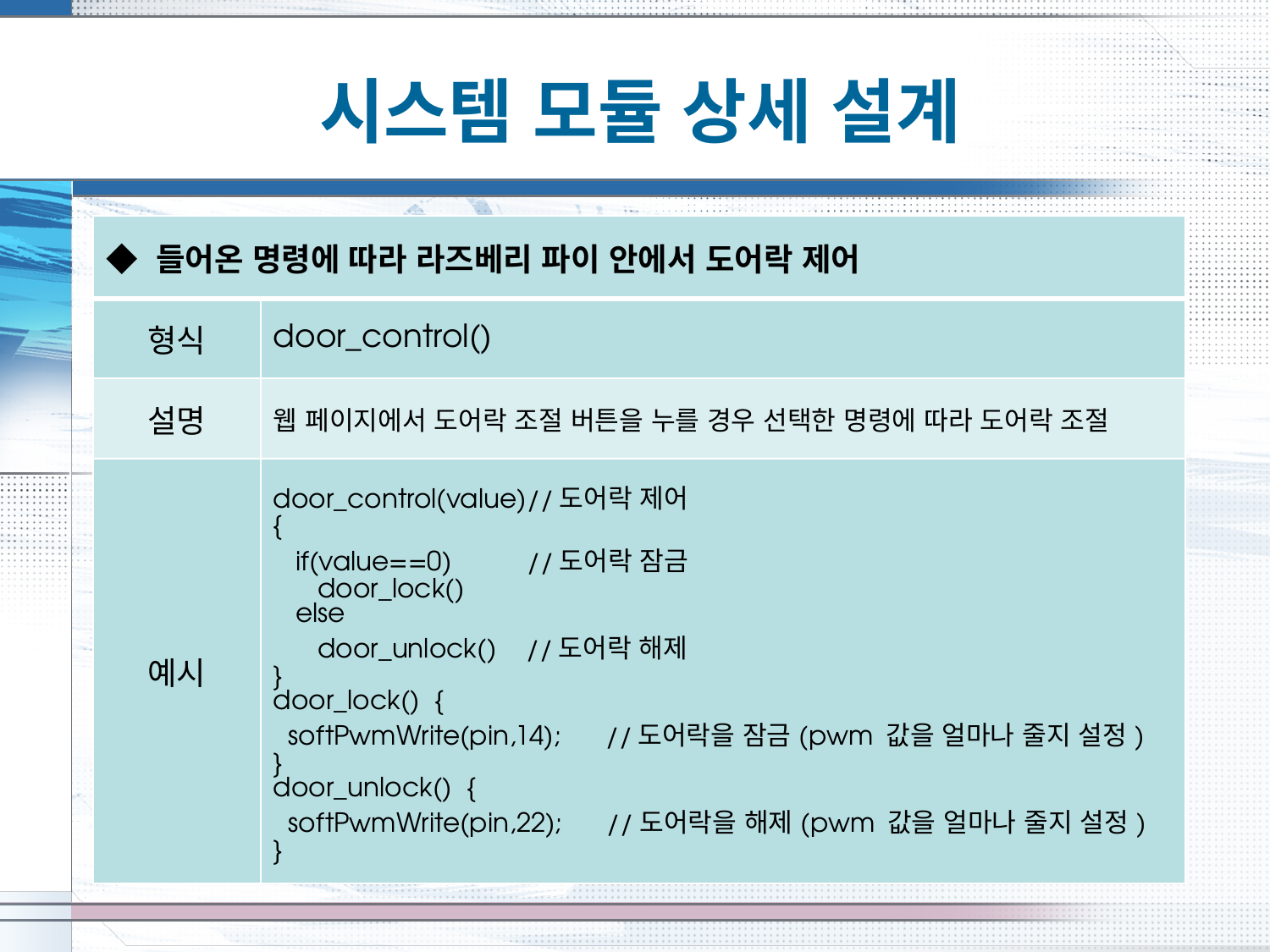

# 시스템 모듈 상세 설계
| ◆ 들어온 명령에 따라 라즈베리 파이 안에서 도어락 제어 |  |
| --- | --- |
| 형식 | door\_control() |
| 설명 | 웹 페이지에서 도어락 조절 버튼을 누를 경우 선택한 명령에 따라 도어락 조절 |
| 예시 | door\_control(value) //도어락 제어 { if(value==0) //도어락 잠금 door\_lock() else door\_unlock() //도어락 해제 } door\_lock() { softPwmWrite(pin,14); //도어락을 잠금(pwm 값을 얼마나 줄지 설정) } door\_unlock() { softPwmWrite(pin,22); //도어락을 해제(pwm 값을 얼마나 줄지 설정) } |